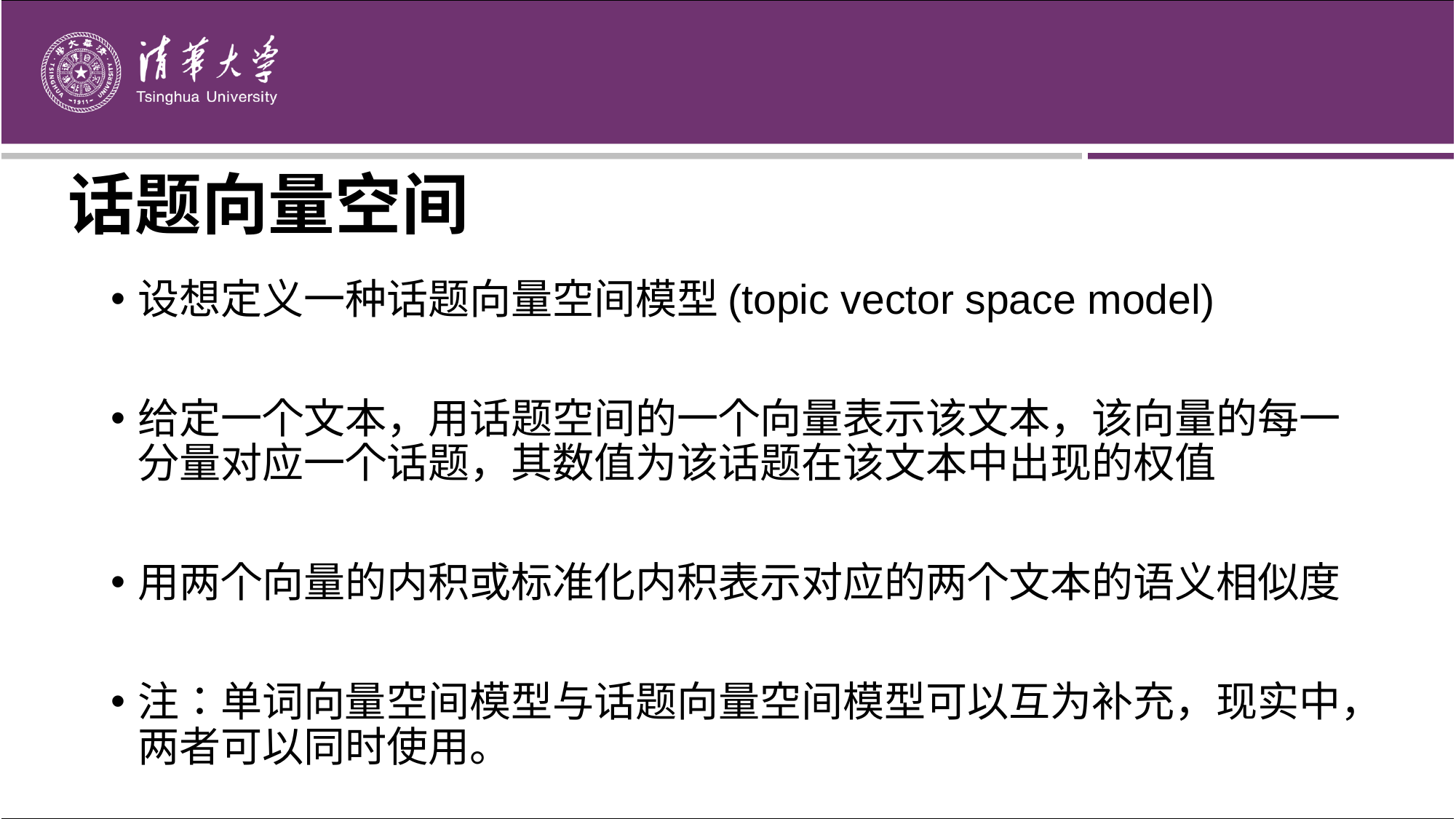

# 话题向量空间
设想定义一种话题向量空间模型(topic vector space model)

给定一个文本，用话题空间的一个向量表示该文本，该向量的每一分量对应一个话题，其数值为该话题在该文本中出现的权值

用两个向量的内积或标准化内积表示对应的两个文本的语义相似度

注：单词向量空间模型与话题向量空间模型可以互为补充，现实中，两者可以同时使用。